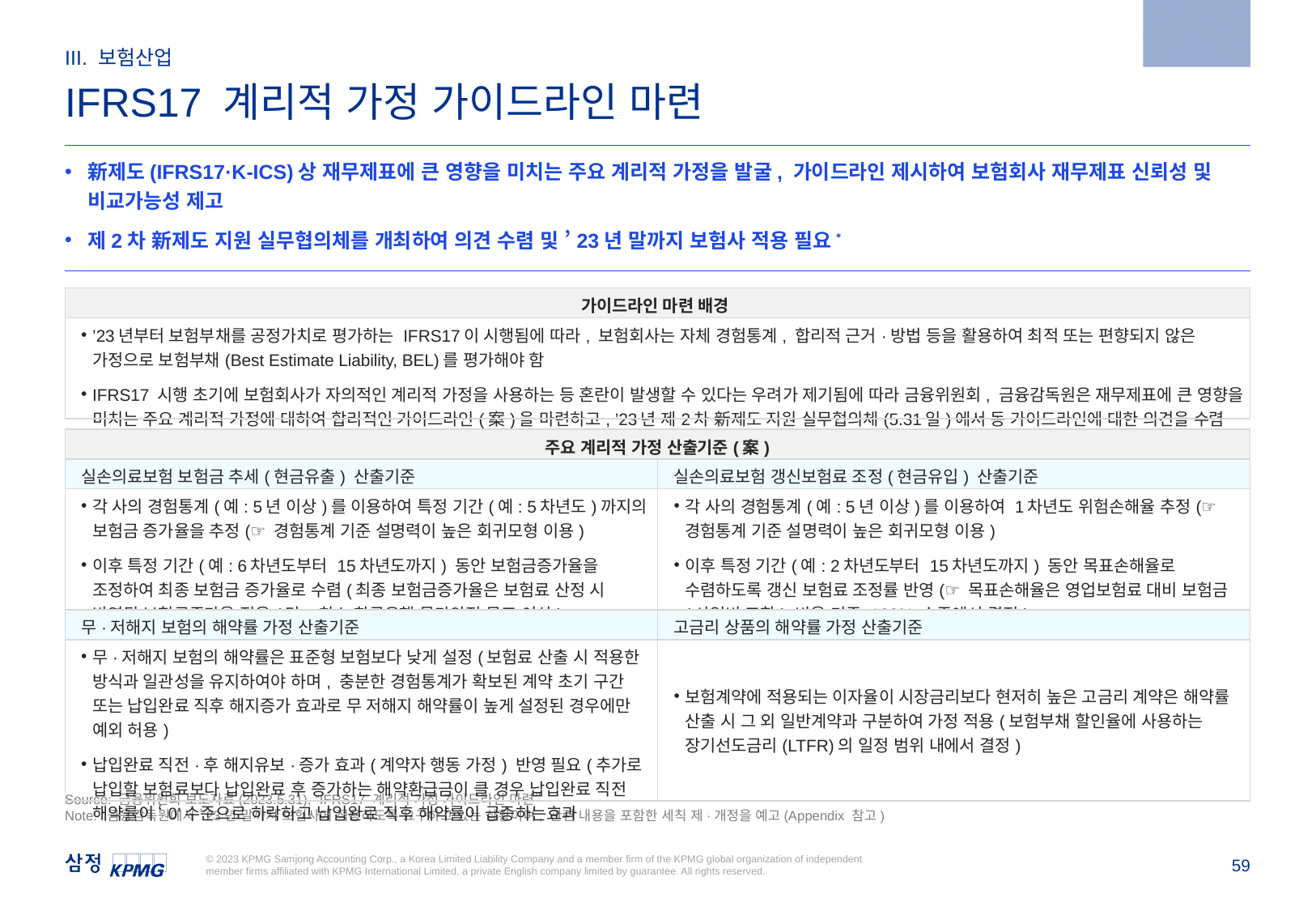

2023.5.31
III. 보험산업
IFRS17 계리적 가정 가이드라인 마련
新제도(IFRS17·K-ICS)상 재무제표에 큰 영향을 미치는 주요 계리적 가정을 발굴, 가이드라인 제시하여 보험회사 재무제표 신뢰성 및 비교가능성 제고
제2차 新제도 지원 실무협의체를 개최하여 의견 수렴 및 ’23년 말까지 보험사 적용 필요*
| 가이드라인 마련 배경 |
| --- |
| ’23년부터 보험부채를 공정가치로 평가하는 IFRS17이 시행됨에 따라, 보험회사는 자체 경험통계, 합리적 근거·방법 등을 활용하여 최적 또는 편향되지 않은 가정으로 보험부채(Best Estimate Liability, BEL)를 평가해야 함 IFRS17 시행 초기에 보험회사가 자의적인 계리적 가정을 사용하는 등 혼란이 발생할 수 있다는 우려가 제기됨에 따라 금융위원회, 금융감독원은 재무제표에 큰 영향을 미치는 주요 계리적 가정에 대하여 합리적인 가이드라인(案)을 마련하고, ’23년 제2차 新제도 지원 실무협의체(5.31일)에서 동 가이드라인에 대한 의견을 수렴 |
| 주요 계리적 가정 산출기준(案) |  |
| --- | --- |
| 실손의료보험 보험금 추세(현금유출) 산출기준 | 실손의료보험 갱신보험료 조정(현금유입) 산출기준 |
| 각 사의 경험통계(예: 5년 이상)를 이용하여 특정 기간(예: 5차년도)까지의 보험금 증가율을 추정(☞ 경험통계 기준 설명력이 높은 회귀모형 이용) 이후 특정 기간(예: 6차년도부터 15차년도까지) 동안 보험금증가율을 조정하여 최종 보험금 증가율로 수렴(최종 보험금증가율은 보험료 산정 시 반영된 보험금증가율 적용(단, 최소 한국은행 물가안정 목표 이상) | 각 사의 경험통계(예: 5년 이상)를 이용하여 1차년도 위험손해율 추정(☞ 경험통계 기준 설명력이 높은 회귀모형 이용) 이후 특정 기간(예: 2차년도부터 15차년도까지) 동안 목표손해율로 수렴하도록 갱신 보험료 조정률 반영(☞ 목표손해율은 영업보험료 대비 보험금(사업비 포함) 비율 기준 100% 수준에서 결정) |
| 무·저해지 보험의 해약률 가정 산출기준 | 고금리 상품의 해약률 가정 산출기준 |
| 무·저해지 보험의 해약률은 표준형 보험보다 낮게 설정(보험료 산출 시 적용한 방식과 일관성을 유지하여야 하며, 충분한 경험통계가 확보된 계약 초기 구간 또는 납입완료 직후 해지증가 효과로 무 저해지 해약률이 높게 설정된 경우에만 예외 허용) 납입완료 직전·후 해지유보·증가 효과(계약자 행동 가정) 반영 필요(추가로 납입할 보험료보다 납입완료 후 증가하는 해약환급금이 클 경우 납입완료 직전 해약률이 ‘0’수준으로 하락하고 납입완료 직후 해약률이 급증하는효과 | 보험계약에 적용되는 이자율이 시장금리보다 현저히 높은 고금리 계약은 해약률 산출 시 그 외 일반계약과 구분하여 가정 적용(보험부채 할인율에 사용하는 장기선도금리(LTFR)의 일정 범위 내에서 결정) |
Source: 금융위원회 보도자료(2023.5.31), “IFRS17 계리적 가정 가이드라인 마련”
Note: *금융감독원에서 ’23년 말까지 보험사에 적용하도록 요구하고 있는 상황이며, 관련 내용을 포함한 세칙 제·개정을 예고(Appendix 참고)